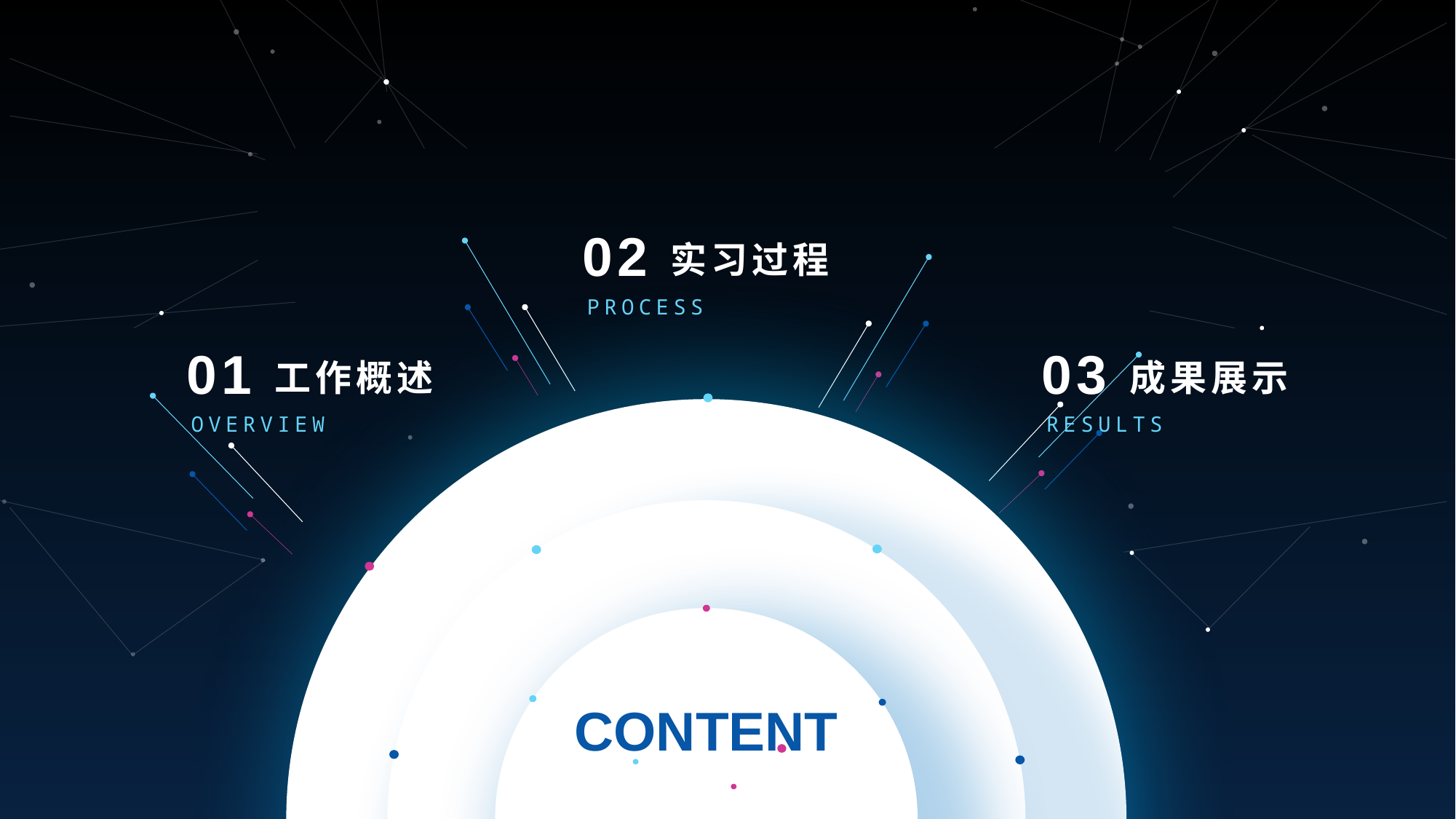

02
实习过程
PROCESS
01
工作概述
OVERVIEW
03
成果展示
RESULTS

CONTENT